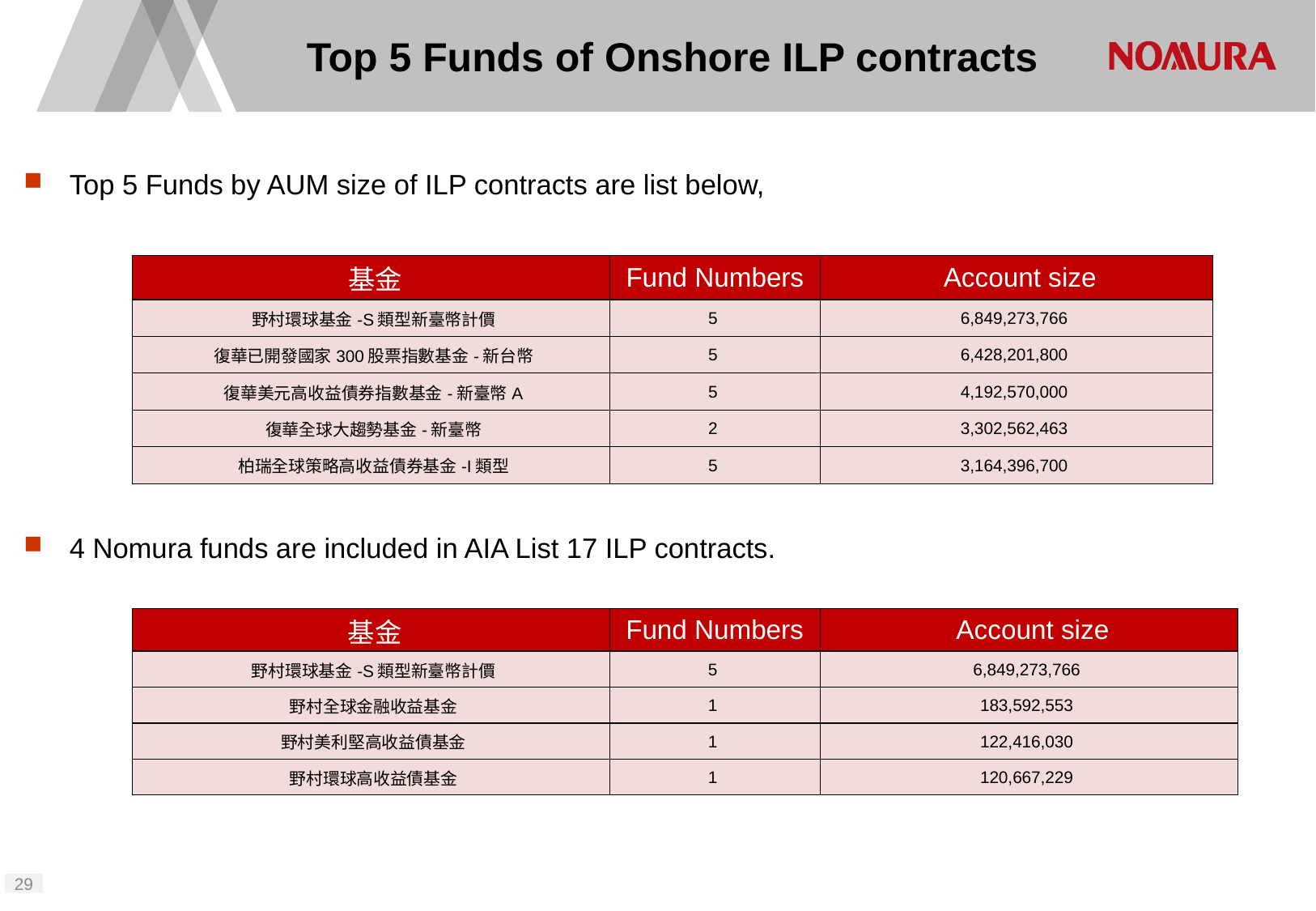

# Top 5 Funds of Onshore ILP contracts
Top 5 Funds by AUM size of ILP contracts are list below,

4 Nomura funds are included in AIA List 17 ILP contracts.

| 基金 | Fund Numbers | Account size |
| --- | --- | --- |
| 野村環球基金-S類型新臺幣計價 | 5 | 6,849,273,766 |
| 復華已開發國家300股票指數基金-新台幣 | 5 | 6,428,201,800 |
| 復華美元高收益債券指數基金-新臺幣A | 5 | 4,192,570,000 |
| 復華全球大趨勢基金-新臺幣 | 2 | 3,302,562,463 |
| 柏瑞全球策略高收益債券基金-I類型 | 5 | 3,164,396,700 |
| 基金 | Fund Numbers | Account size |
| --- | --- | --- |
| 野村環球基金-S類型新臺幣計價 | 5 | 6,849,273,766 |
| 野村全球金融收益基金 | 1 | 183,592,553 |
| 野村美利堅高收益債基金 | 1 | 122,416,030 |
| 野村環球高收益債基金 | 1 | 120,667,229 |
29